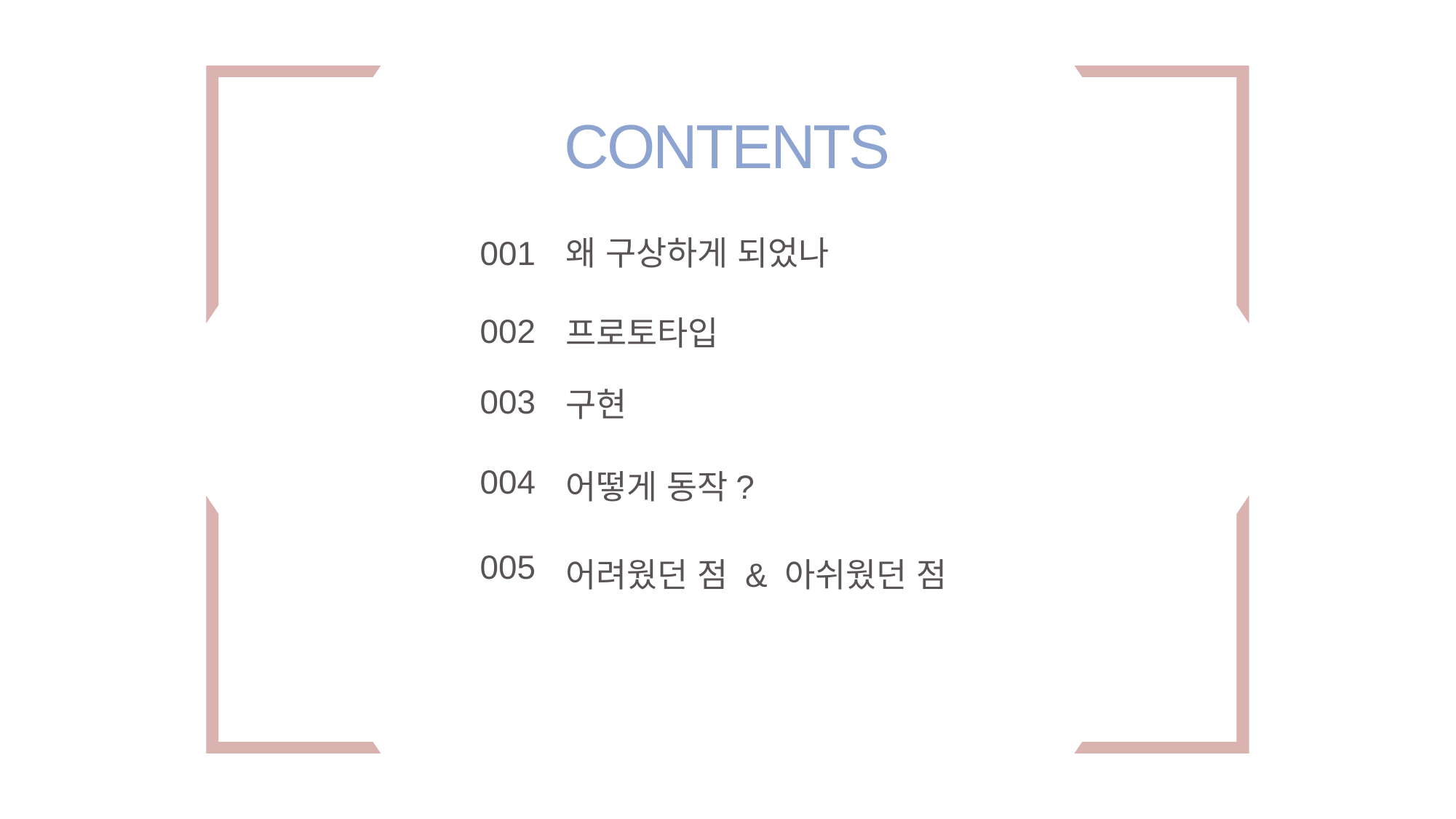

# CONTENTS
001
왜 구상하게 되었나
002
프로토타입
003
구현
004
어떻게 동작?
005
어려웠던 점 & 아쉬웠던 점